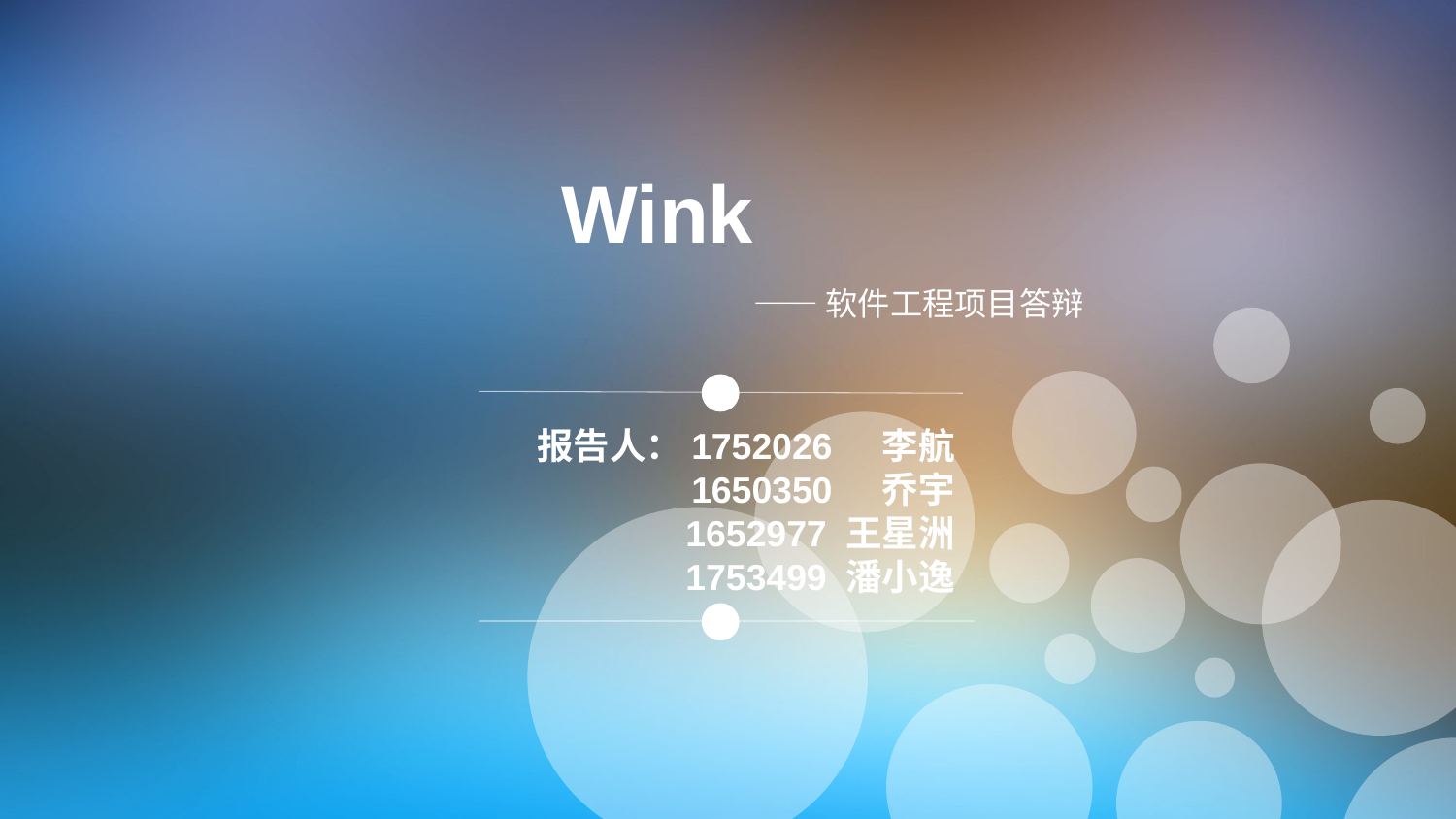

Wink
——软件工程项目答辩

报告人：1752026    李航
1650350    乔宇
1652977 王星洲
1753499 潘小逸